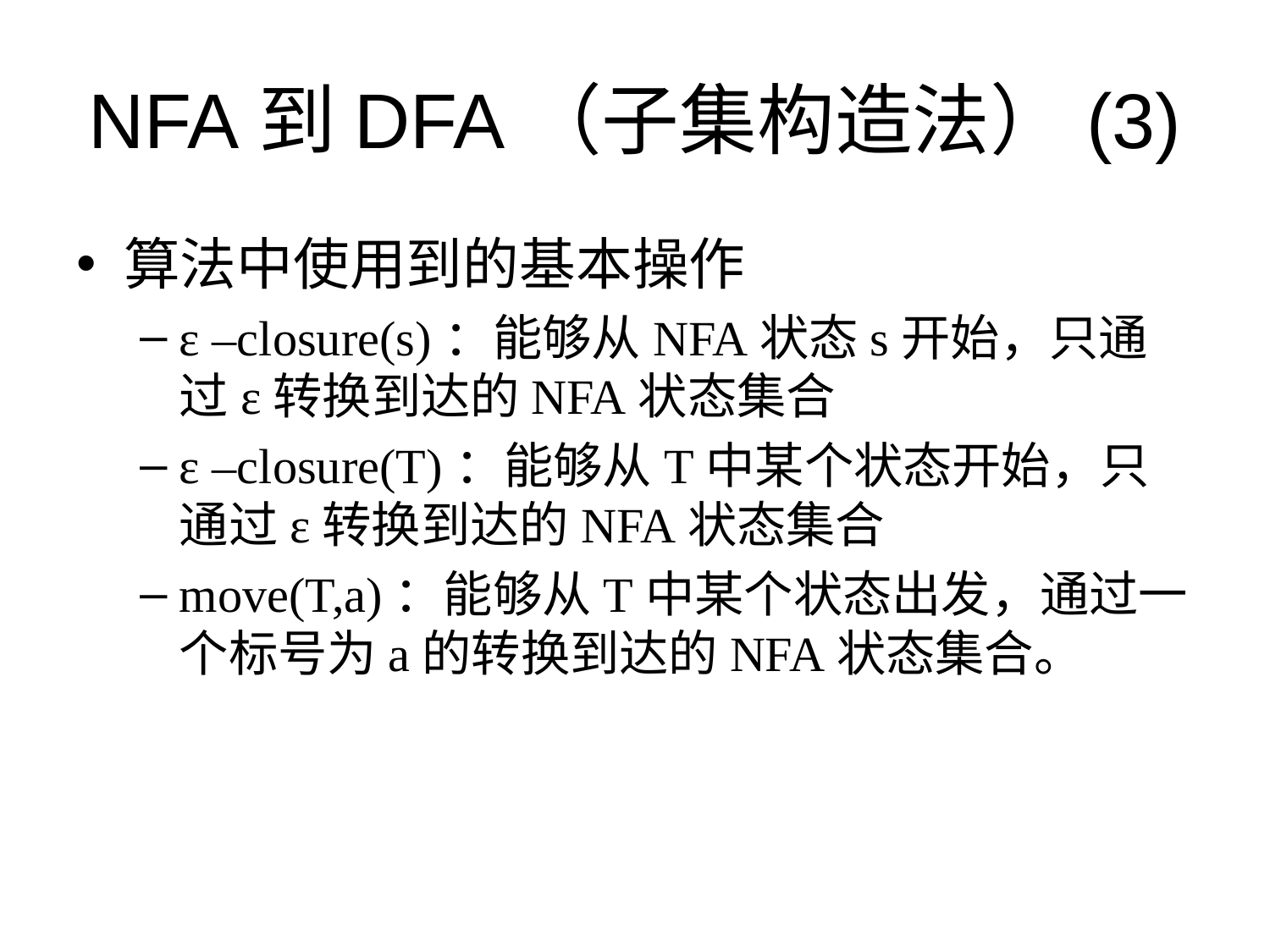

# NFA到DFA（子集构造法）(3)
算法中使用到的基本操作
ε –closure(s)：能够从NFA状态s开始，只通过ε转换到达的NFA状态集合
ε –closure(T)：能够从T中某个状态开始，只通过ε转换到达的NFA状态集合
move(T,a)：能够从T中某个状态出发，通过一个标号为a的转换到达的NFA状态集合。